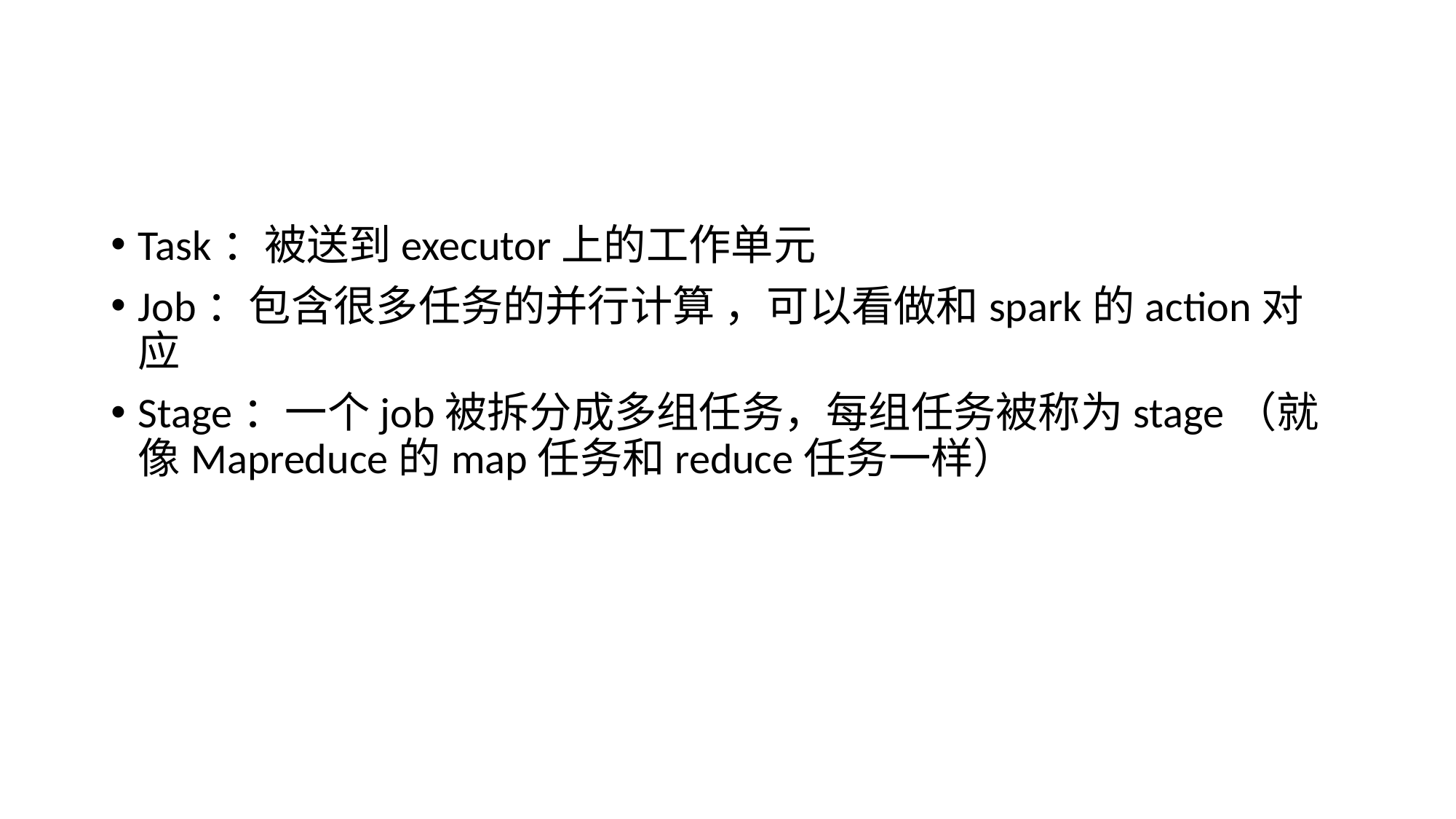

#
Task：被送到executor上的工作单元
Job：包含很多任务的并行计算 ，可以看做和spark的action对应
Stage：一个job被拆分成多组任务，每组任务被称为stage（就像Mapreduce的map任务和reduce任务一样）